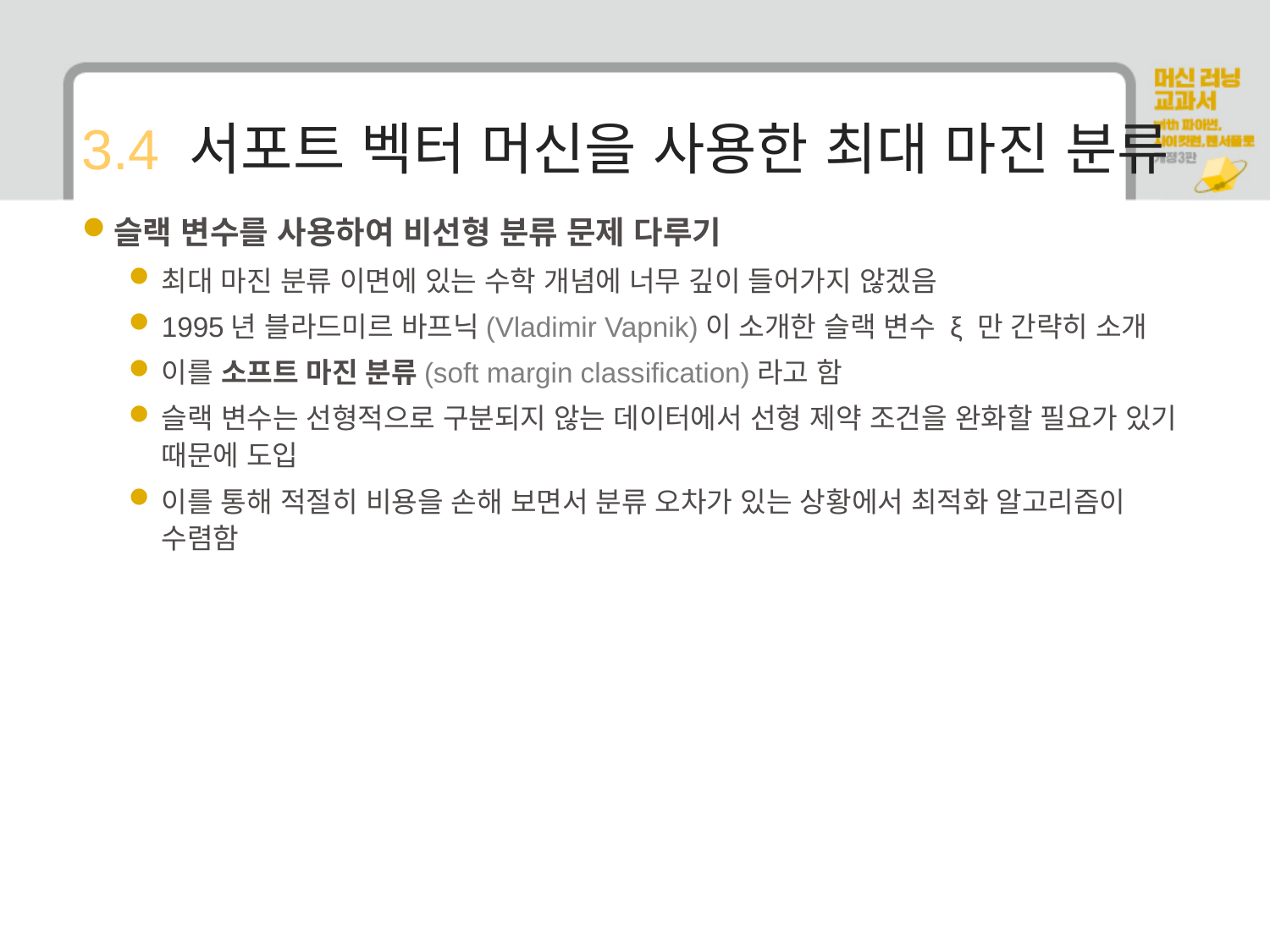

# 3.4 서포트 벡터 머신을 사용한 최대 마진 분류
슬랙 변수를 사용하여 비선형 분류 문제 다루기
최대 마진 분류 이면에 있는 수학 개념에 너무 깊이 들어가지 않겠음
1995년 블라드미르 바프닉(Vladimir Vapnik)이 소개한 슬랙 변수 ξ 만 간략히 소개
이를 소프트 마진 분류(soft margin classification)라고 함
슬랙 변수는 선형적으로 구분되지 않는 데이터에서 선형 제약 조건을 완화할 필요가 있기 때문에 도입
이를 통해 적절히 비용을 손해 보면서 분류 오차가 있는 상황에서 최적화 알고리즘이 수렴함